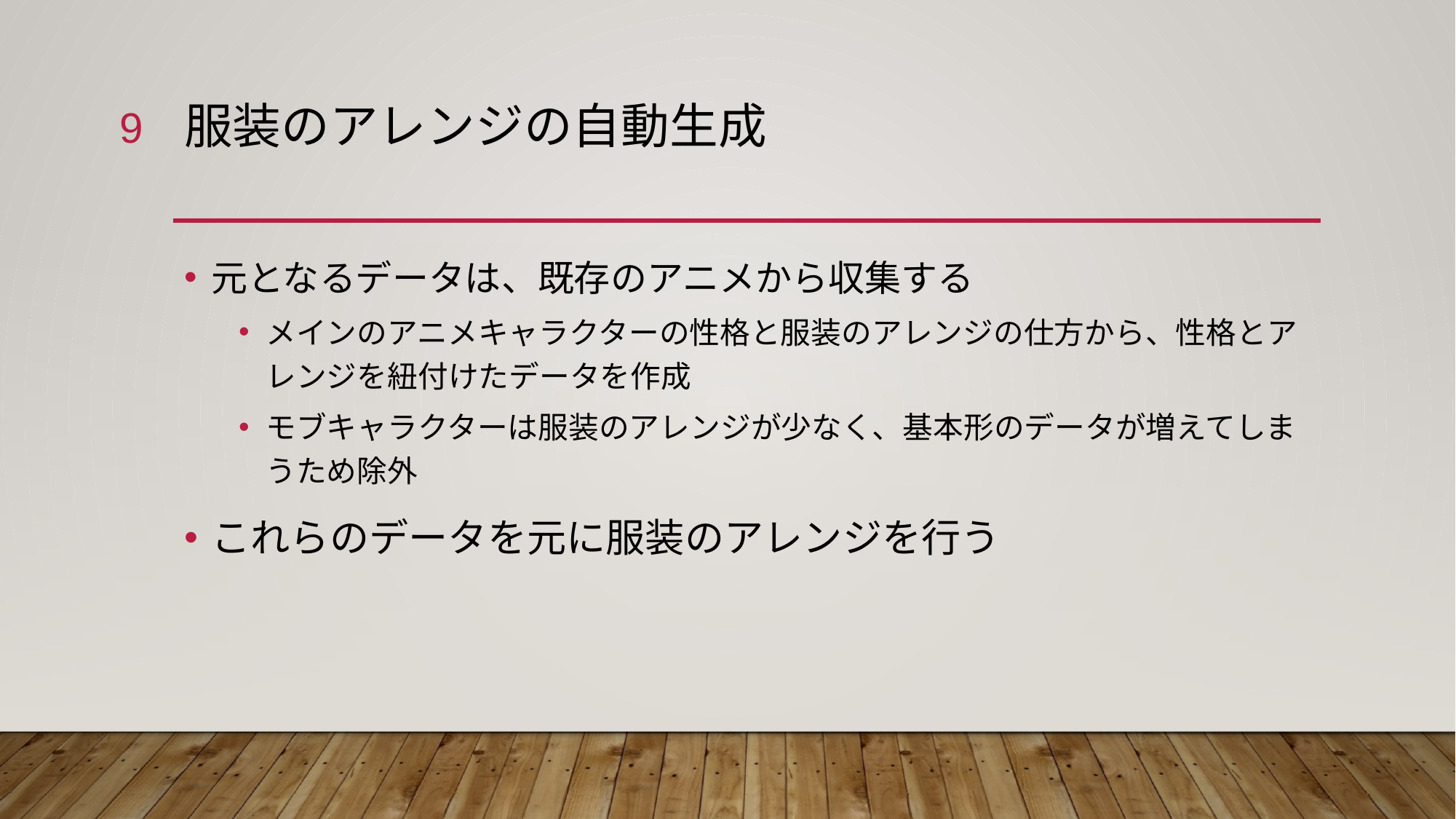

9
# 服装のアレンジの自動生成
元となるデータは、既存のアニメから収集する
メインのアニメキャラクターの性格と服装のアレンジの仕方から、性格とアレンジを紐付けたデータを作成
モブキャラクターは服装のアレンジが少なく、基本形のデータが増えてしまうため除外
これらのデータを元に服装のアレンジを行う